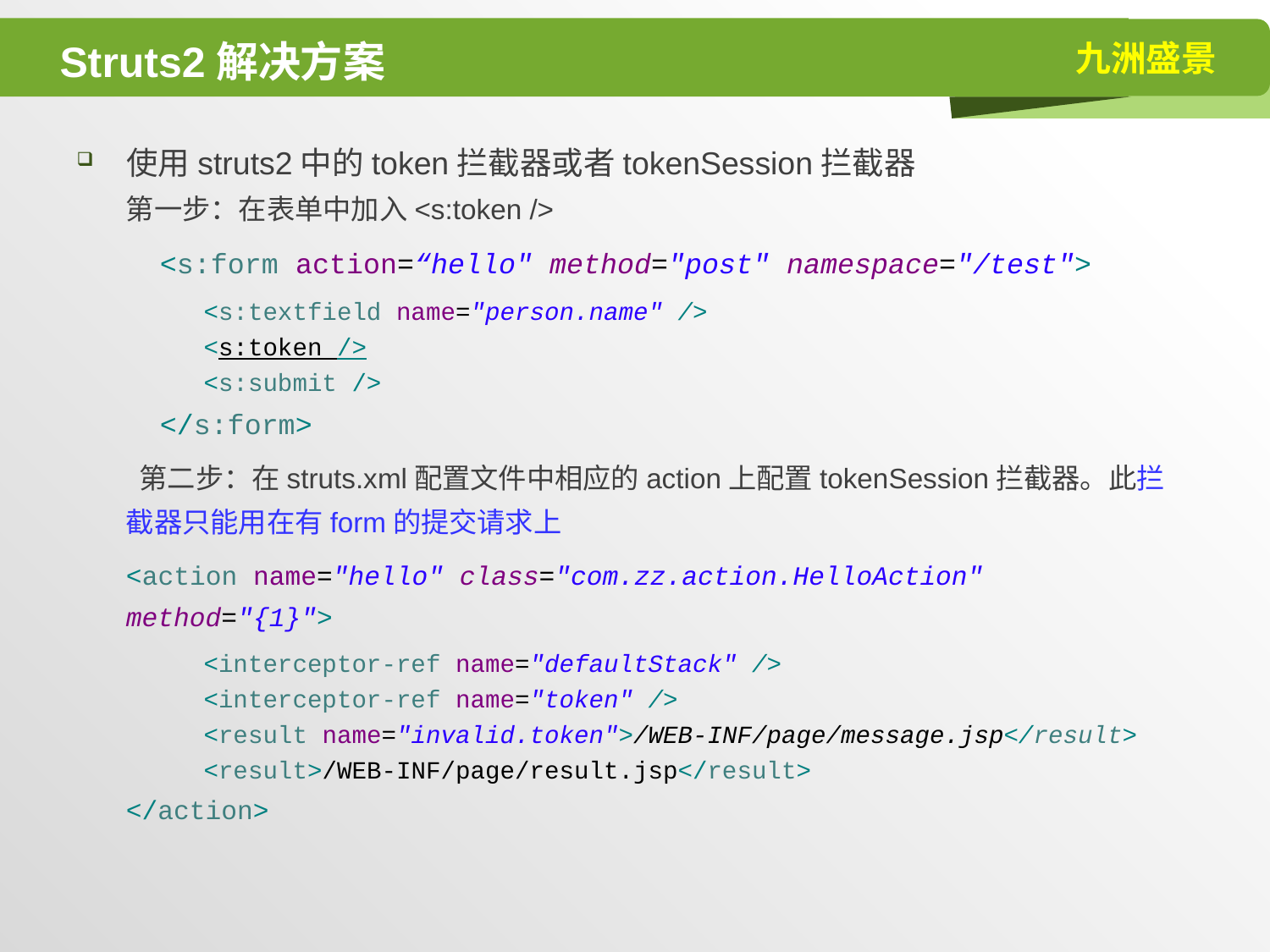

# Struts2解决方案
使用struts2中的token拦截器或者tokenSession拦截器
第一步：在表单中加入<s:token />
  <s:form action=“hello" method="post" namespace="/test">
<s:textfield name="person.name" />
<s:token />
<s:submit />
  </s:form>
 第二步：在struts.xml配置文件中相应的action上配置tokenSession拦截器。此拦截器只能用在有form的提交请求上
<action name="hello" class="com.zz.action.HelloAction" method="{1}">
<interceptor-ref name="defaultStack" />
<interceptor-ref name="token" />
<result name="invalid.token">/WEB-INF/page/message.jsp</result>
<result>/WEB-INF/page/result.jsp</result>
</action>